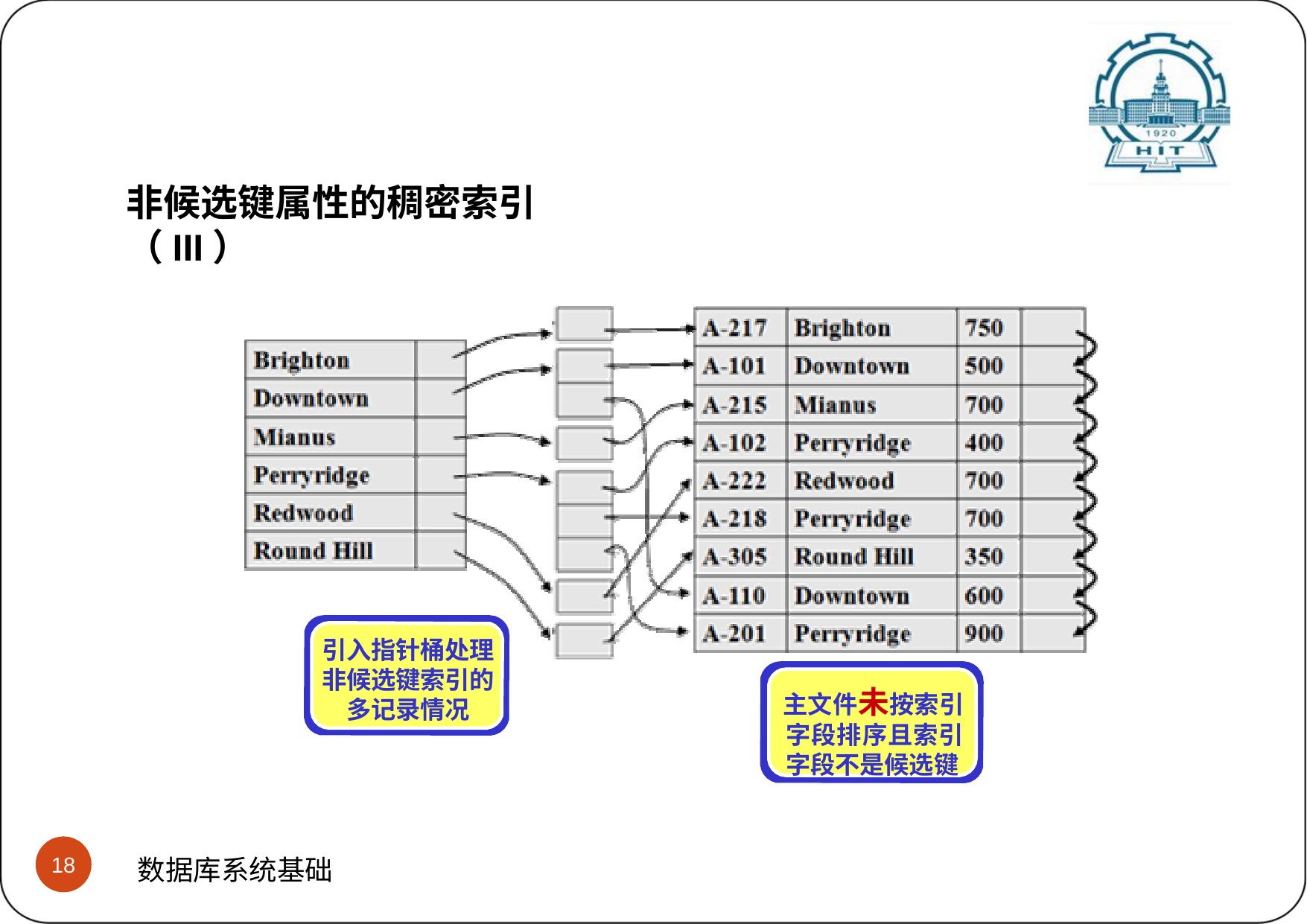

# 稠密索引和稀疏索引
(3)稠密索引如何定位记录
非候选键属性的稠密索引（III）

引入指针桶处理 非候选键索引的 多记录情况

主文件未按索引 字段排序且索引 字段不是候选键